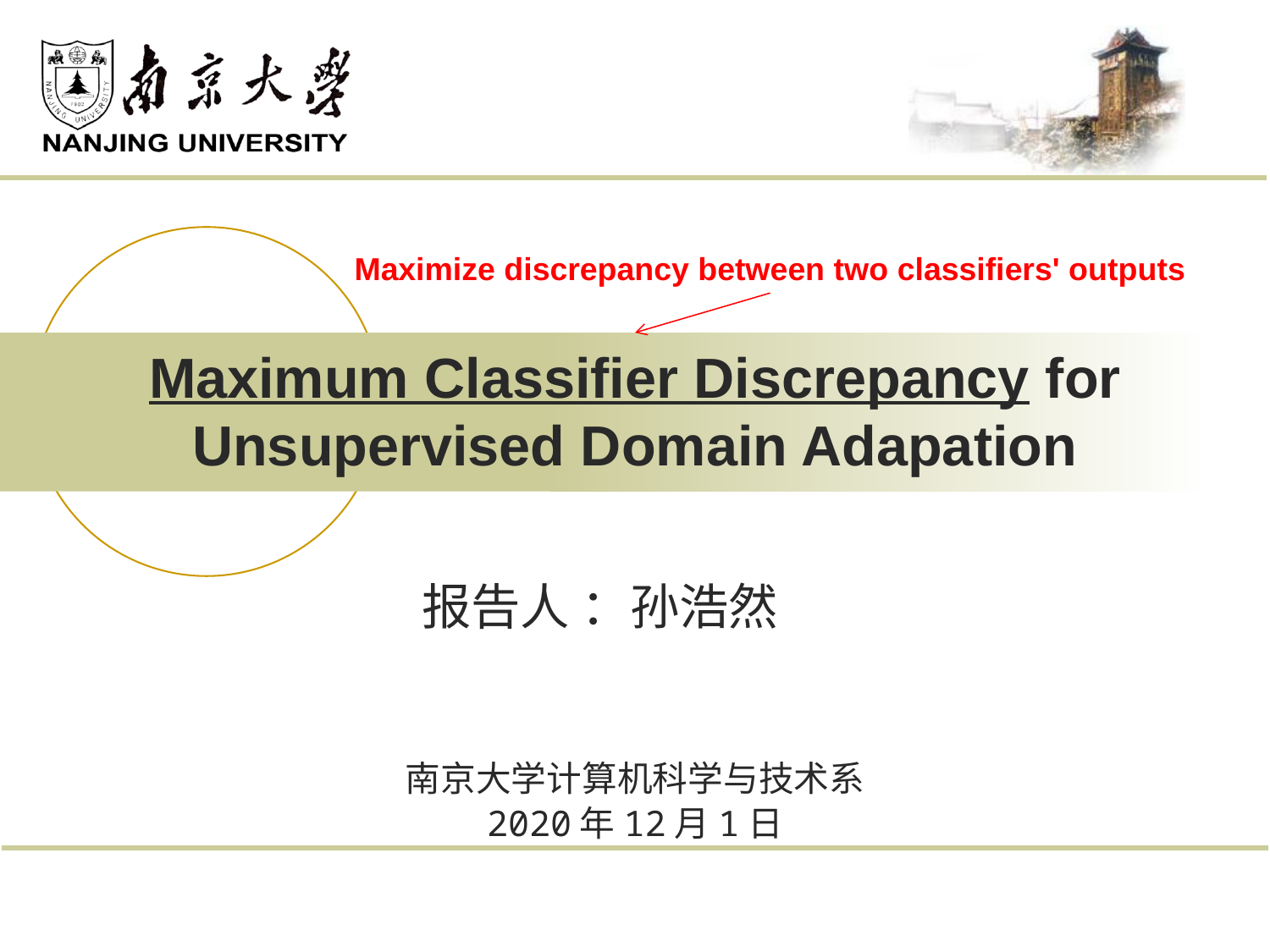

Maximize discrepancy between two classifiers' outputs
# Maximum Classifier Discrepancy for Unsupervised Domain Adapation
报告人 ：孙浩然
南京大学计算机科学与技术系
2020年12月1日